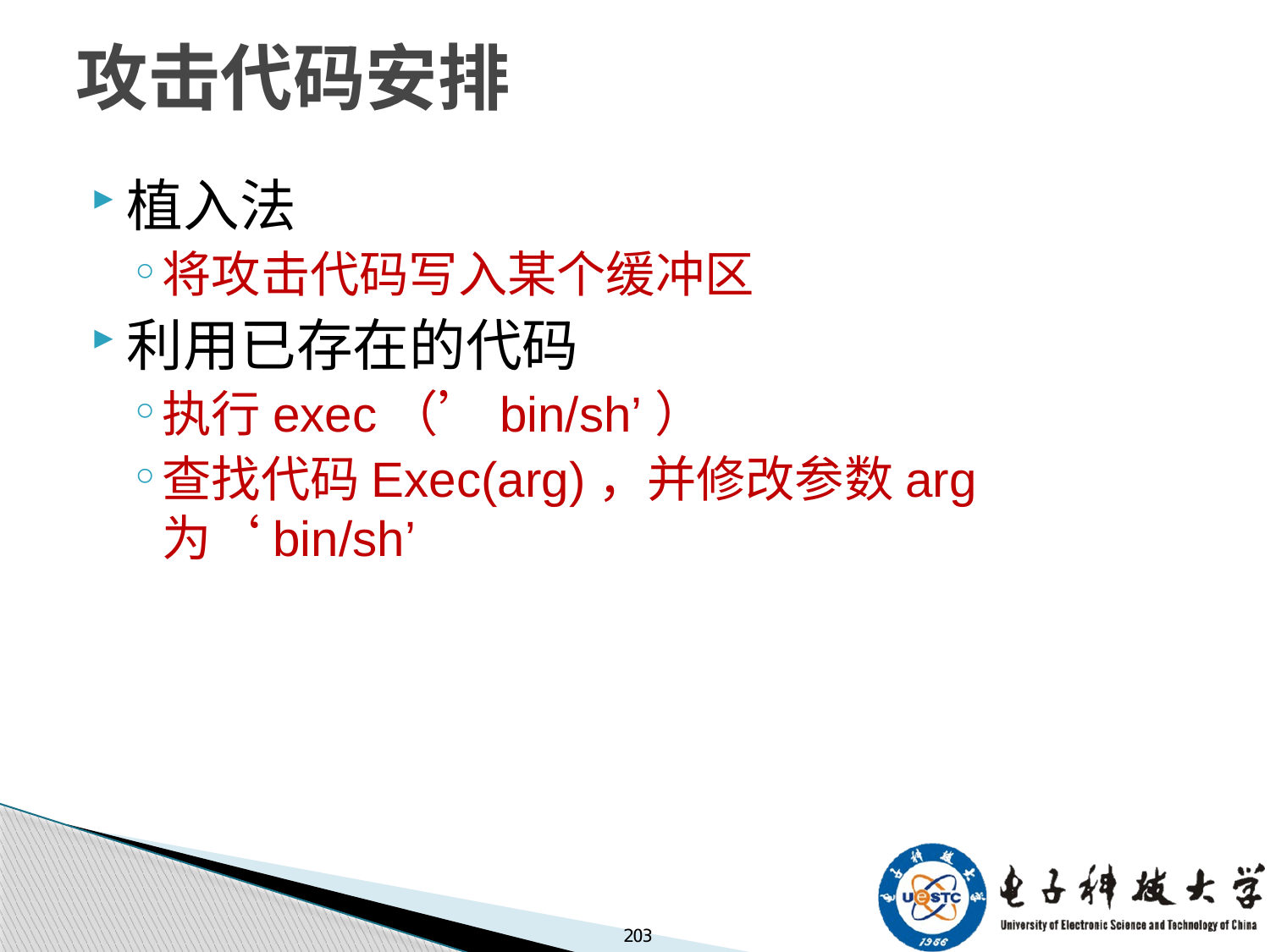

# 攻击代码安排
植入法
将攻击代码写入某个缓冲区
利用已存在的代码
执行exec（’bin/sh’）
查找代码Exec(arg)，并修改参数arg为‘bin/sh’

203